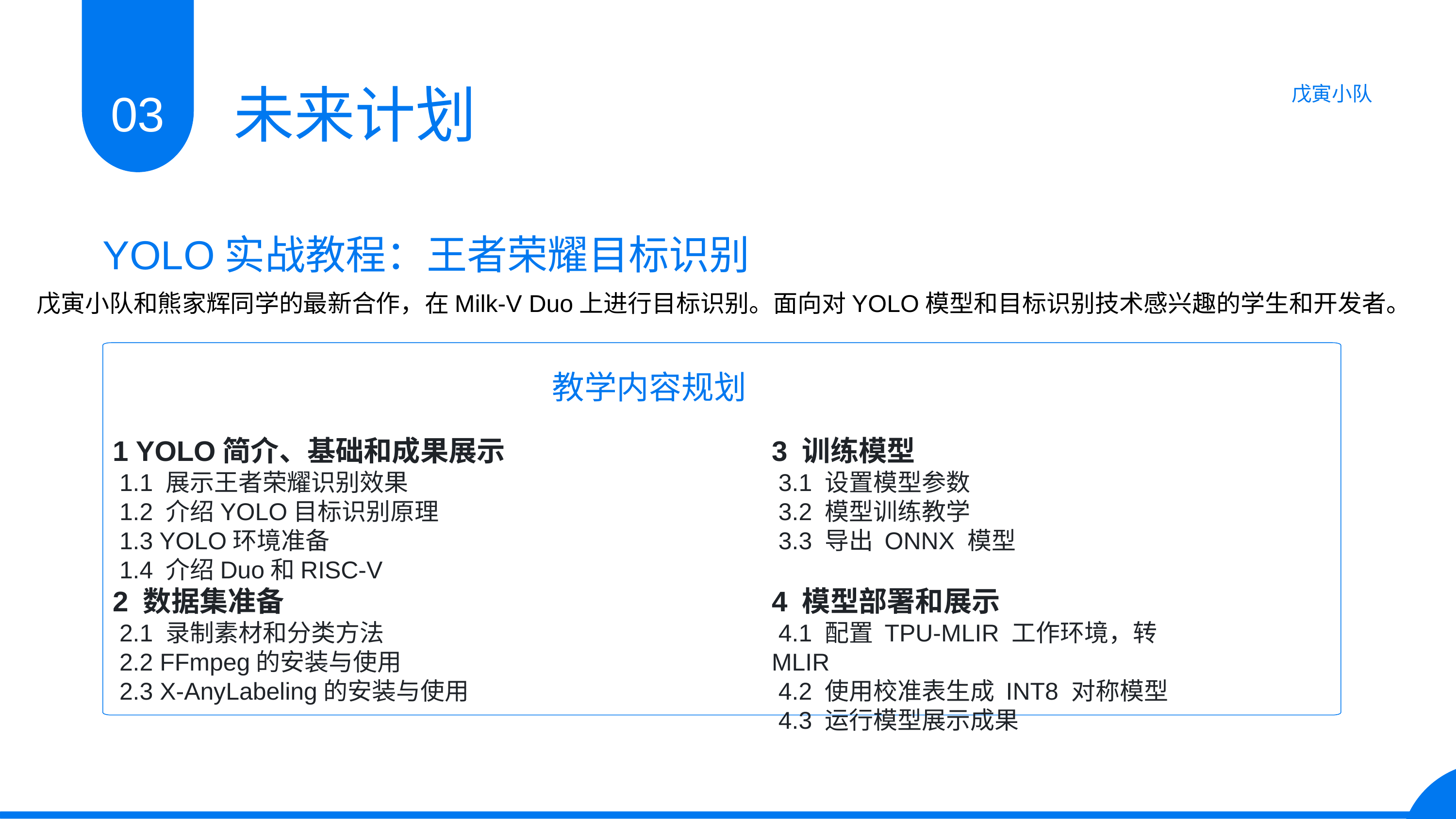

未来计划
03
戊寅小队
YOLO实战教程：王者荣耀目标识别
戊寅小队和熊家辉同学的最新合作，在Milk-V Duo上进行目标识别。面向对YOLO模型和目标识别技术感兴趣的学生和开发者。

教学内容规划
1 YOLO简介、基础和成果展示
 1.1 展示王者荣耀识别效果
 1.2 介绍YOLO目标识别原理
 1.3 YOLO环境准备
 1.4 介绍Duo和RISC-V
2 数据集准备
 2.1 录制素材和分类方法
 2.2 FFmpeg的安装与使用
 2.3 X-AnyLabeling的安装与使用

3 训练模型
 3.1 设置模型参数
 3.2 模型训练教学
 3.3 导出 ONNX 模型

4 模型部署和展示
 4.1 配置 TPU-MLIR 工作环境，转 MLIR
 4.2 使用校准表生成 INT8 对称模型
 4.3 运行模型展示成果